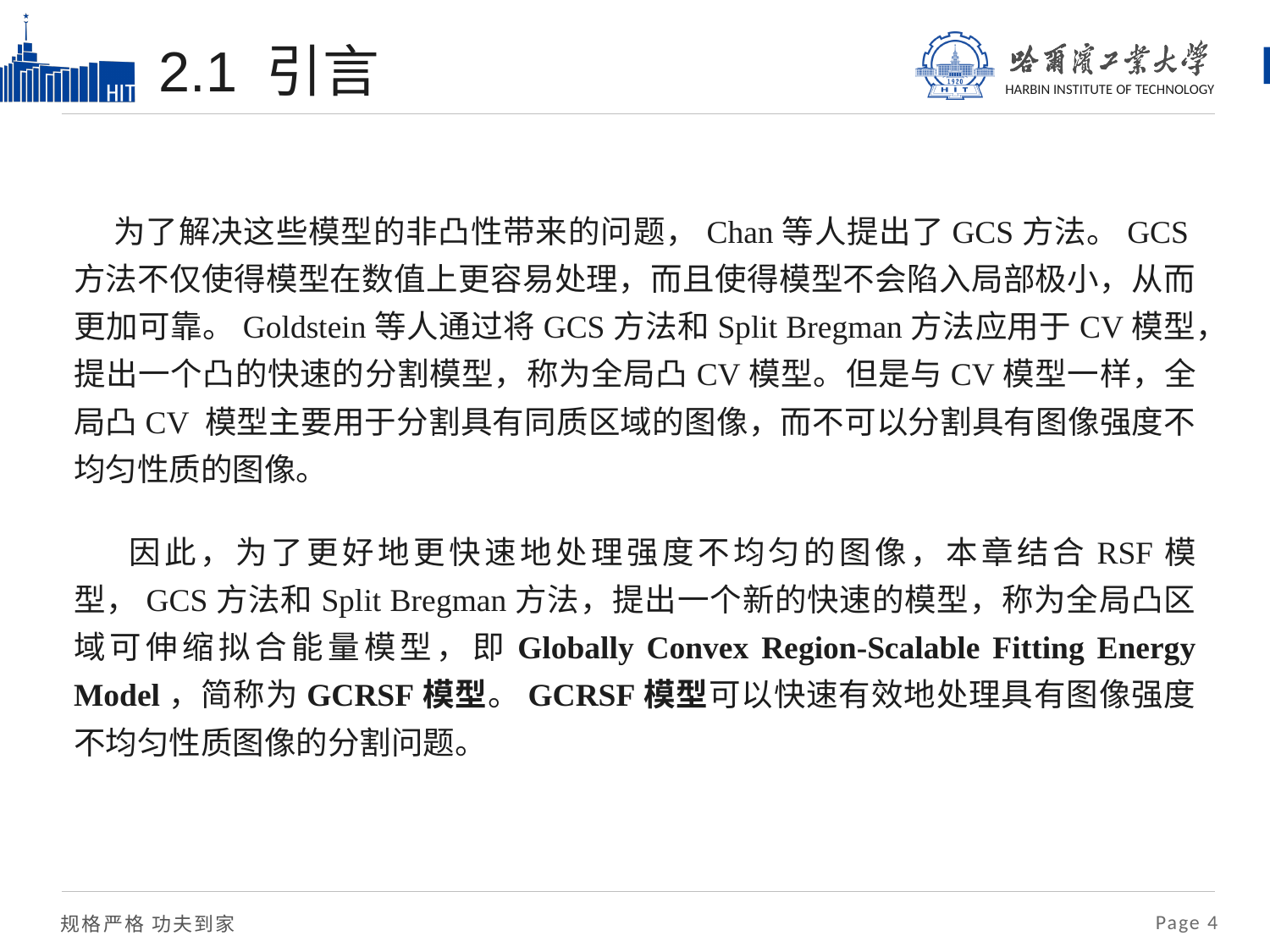

# 2.1 引言
    为了解决这些模型的非凸性带来的问题，Chan等人提出了GCS方法。GCS方法不仅使得模型在数值上更容易处理，而且使得模型不会陷入局部极小，从而更加可靠。Goldstein等人通过将GCS方法和Split Bregman方法应用于CV模型，提出一个凸的快速的分割模型，称为全局凸CV模型。但是与CV模型一样，全局凸CV 模型主要用于分割具有同质区域的图像，而不可以分割具有图像强度不均匀性质的图像。
    因此，为了更好地更快速地处理强度不均匀的图像，本章结合RSF模型，GCS方法和Split Bregman方法，提出一个新的快速的模型，称为全局凸区域可伸缩拟合能量模型，即Globally Convex Region-Scalable Fitting Energy Model，简称为GCRSF模型。GCRSF模型可以快速有效地处理具有图像强度不均匀性质图像的分割问题。